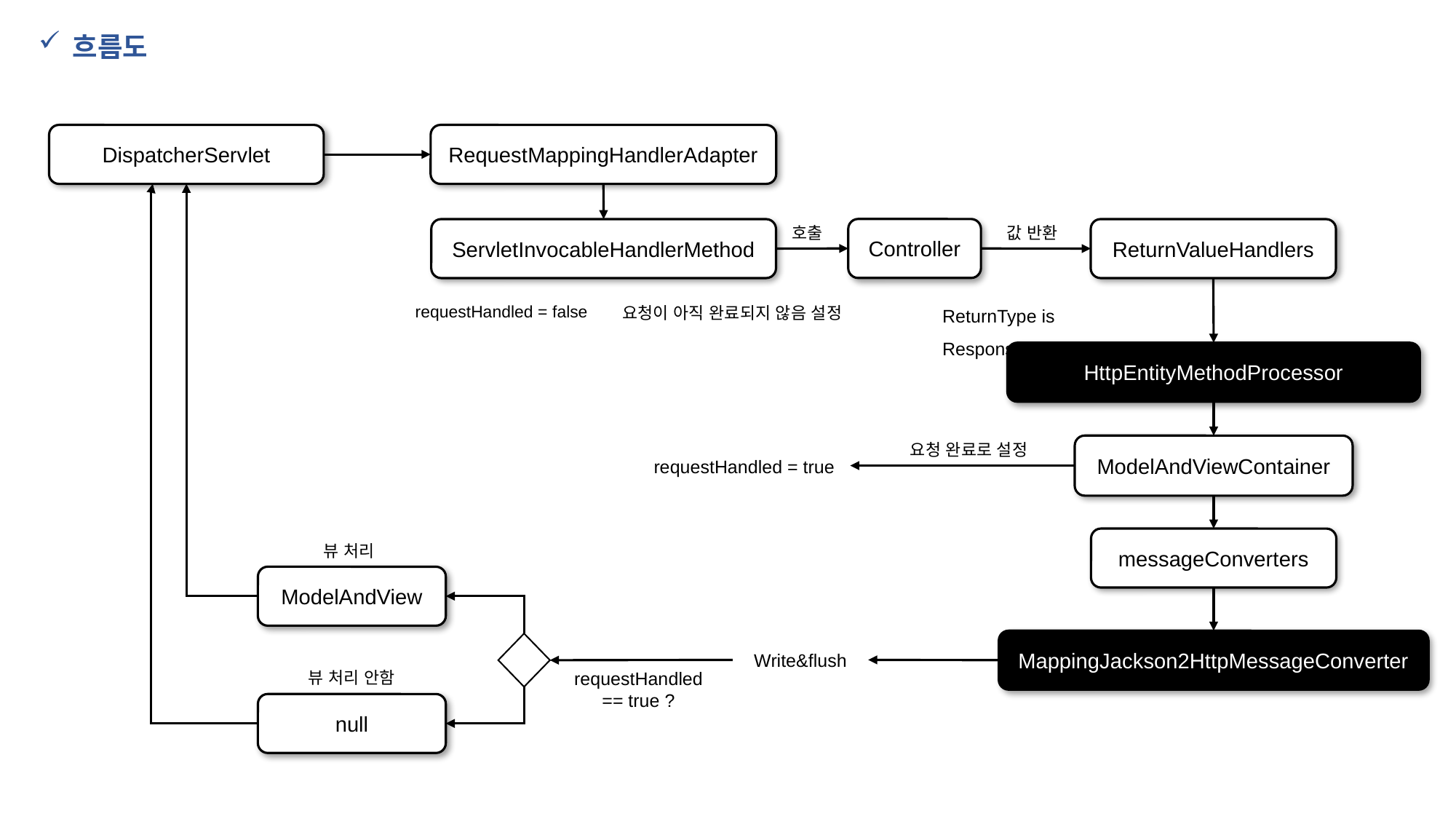

흐름도
DispatcherServlet
RequestMappingHandlerAdapter
값 반환
호출
Controller
ReturnValueHandlers
ServletInvocableHandlerMethod
ReturnType is ResponseEntity ?
requestHandled = false
요청이 아직 완료되지 않음 설정
HttpEntityMethodProcessor
요청 완료로 설정
ModelAndViewContainer
requestHandled = true
messageConverters
뷰 처리
ModelAndView
MappingJackson2HttpMessageConverter

Write&flush
뷰 처리 안함
requestHandled == true ?
null